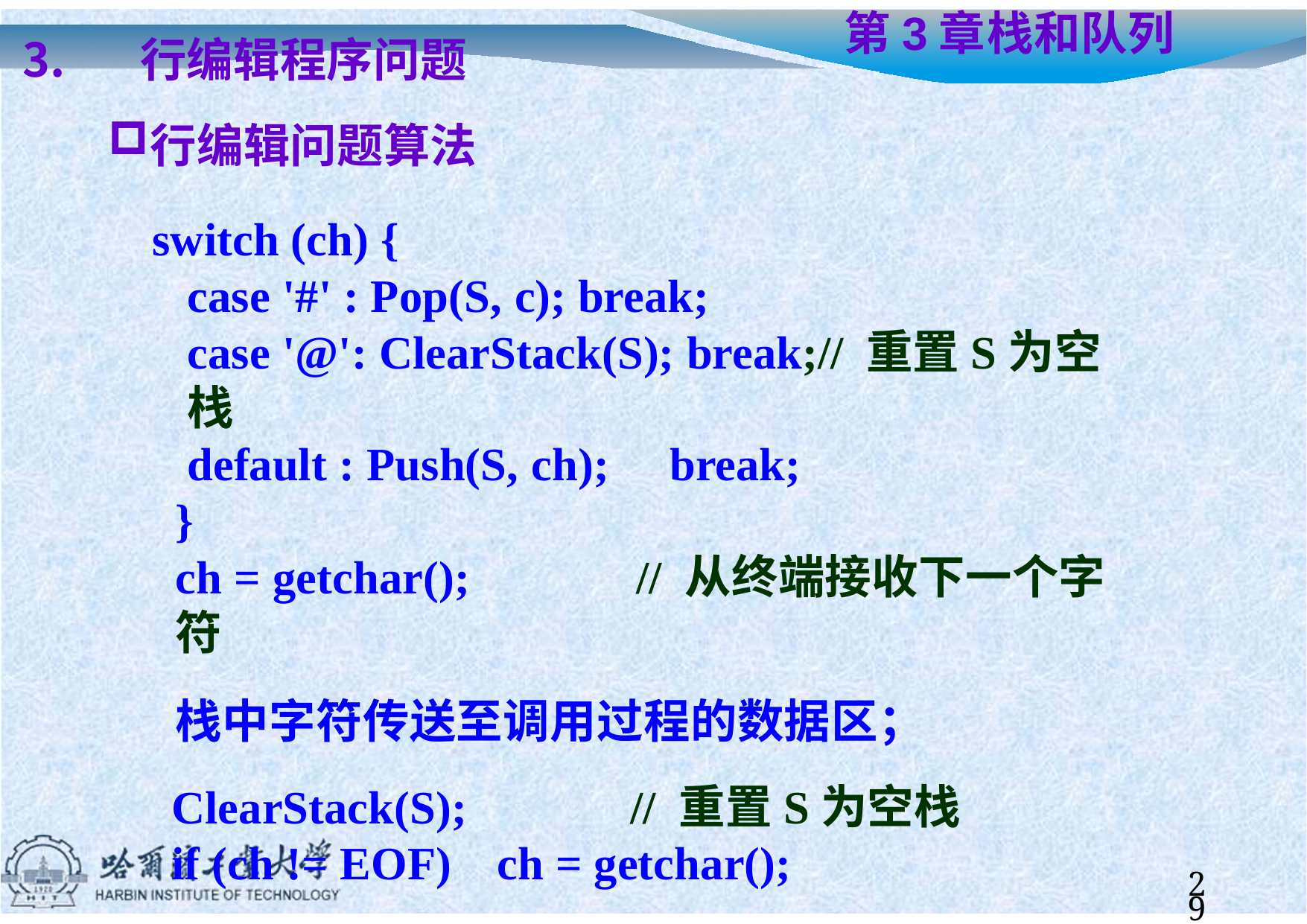

行编辑程序问题
行编辑问题算法
# 第3章	栈和队列

switch (ch) {
case '#' : Pop(S, c); break;
case '@': ClearStack(S); break;// 重置S为空栈
default : Push(S, ch);	break;
}
ch = getchar();	// 从终端接收下一个字符
栈中字符传送至调用过程的数据区；
ClearStack(S);	// 重置S为空栈
if (ch != EOF)	ch = getchar();

29